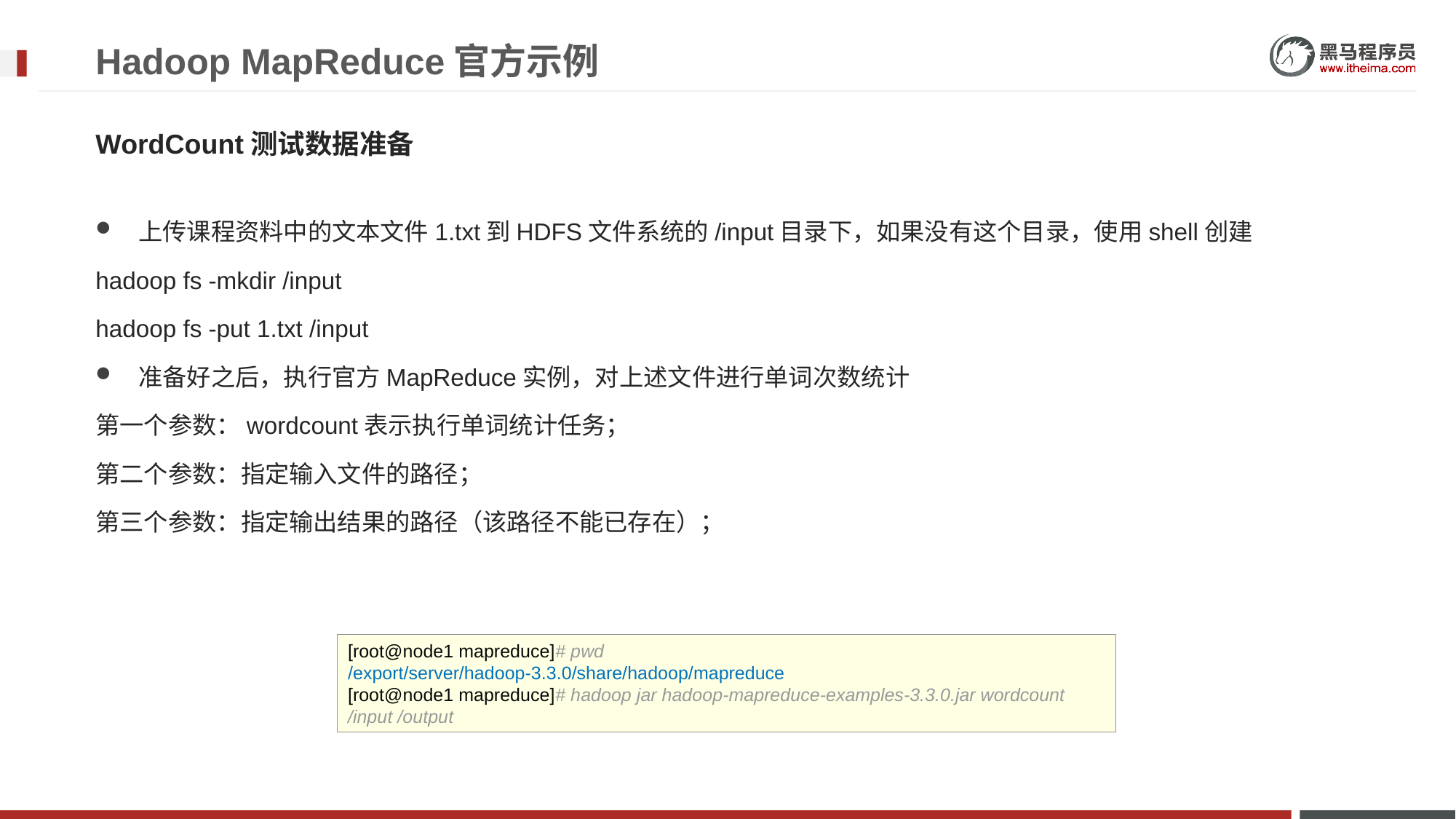

# Hadoop MapReduce官方示例
WordCount测试数据准备
上传课程资料中的文本文件1.txt到HDFS文件系统的/input目录下，如果没有这个目录，使用shell创建
hadoop fs -mkdir /input
hadoop fs -put 1.txt /input
准备好之后，执行官方MapReduce实例，对上述文件进行单词次数统计
第一个参数：wordcount表示执行单词统计任务；
第二个参数：指定输入文件的路径；
第三个参数：指定输出结果的路径（该路径不能已存在）；

[root@node1 mapreduce]# pwd
/export/server/hadoop-3.3.0/share/hadoop/mapreduce
[root@node1 mapreduce]# hadoop jar hadoop-mapreduce-examples-3.3.0.jar wordcount /input /output